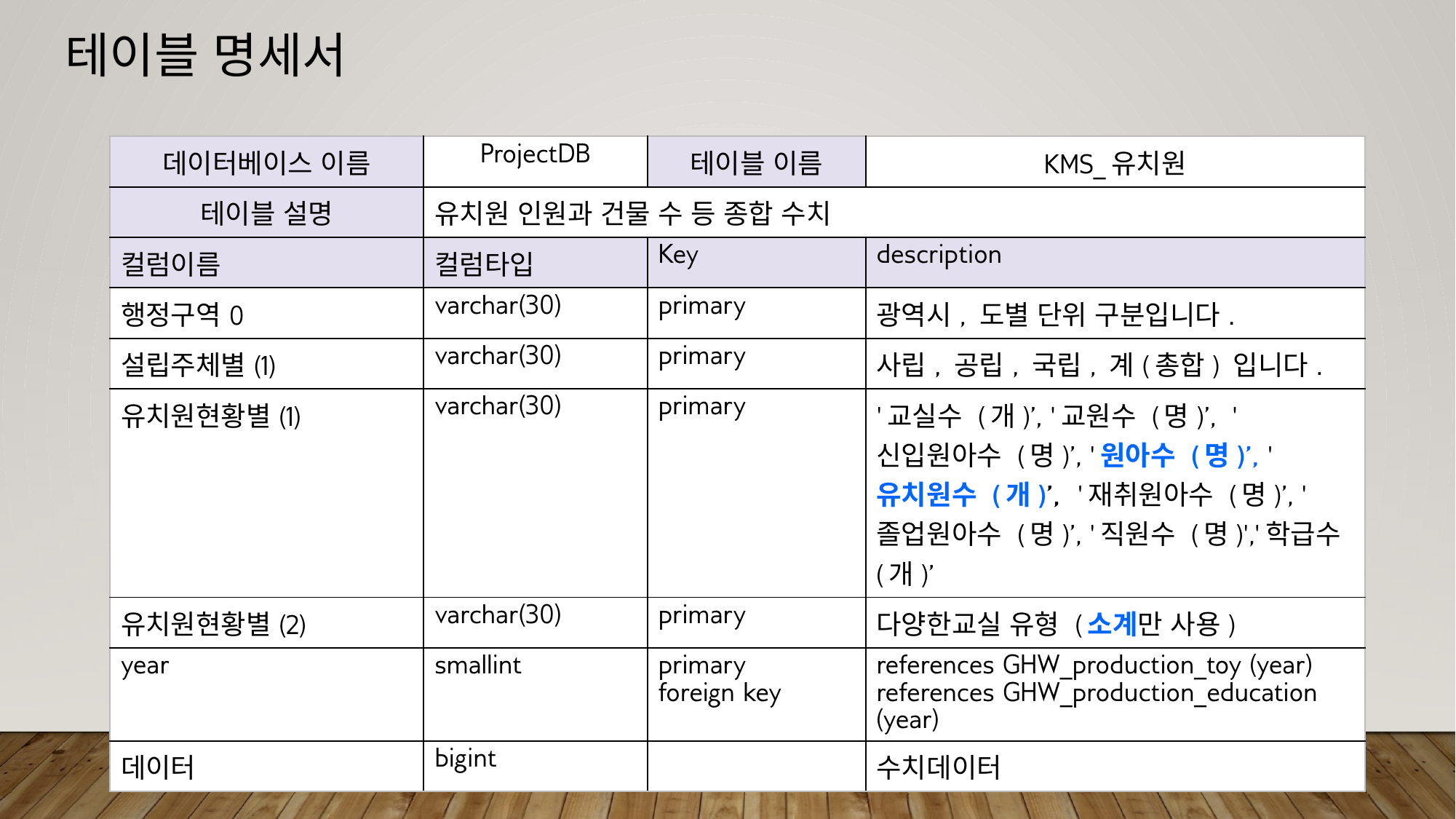

# 테이블 명세서
| 데이터베이스 이름 | ProjectDB | 테이블 이름 | KMS\_유치원 |
| --- | --- | --- | --- |
| 테이블 설명 | 유치원 인원과 건물 수 등 종합 수치 |  |  |
| 컬럼이름 | 컬럼타입 | Key | description |
| 행정구역0 | varchar(30) | primary | 광역시, 도별 단위 구분입니다. |
| 설립주체별(1) | varchar(30) | primary | 사립, 공립, 국립, 계(총합) 입니다. |
| 유치원현황별(1) | varchar(30) | primary | '교실수 (개)’, '교원수 (명)’, '신입원아수 (명)’, '원아수 (명)’, '유치원수 (개)’, '재취원아수 (명)’, '졸업원아수 (명)’, '직원수 (명)','학급수 (개)’ |
| 유치원현황별(2) | varchar(30) | primary | 다양한교실 유형 (소계만 사용) |
| year | smallint | primary foreign key | references GHW\_production\_toy (year) references GHW\_production\_education (year) |
| 데이터 | bigint |  | 수치데이터 |